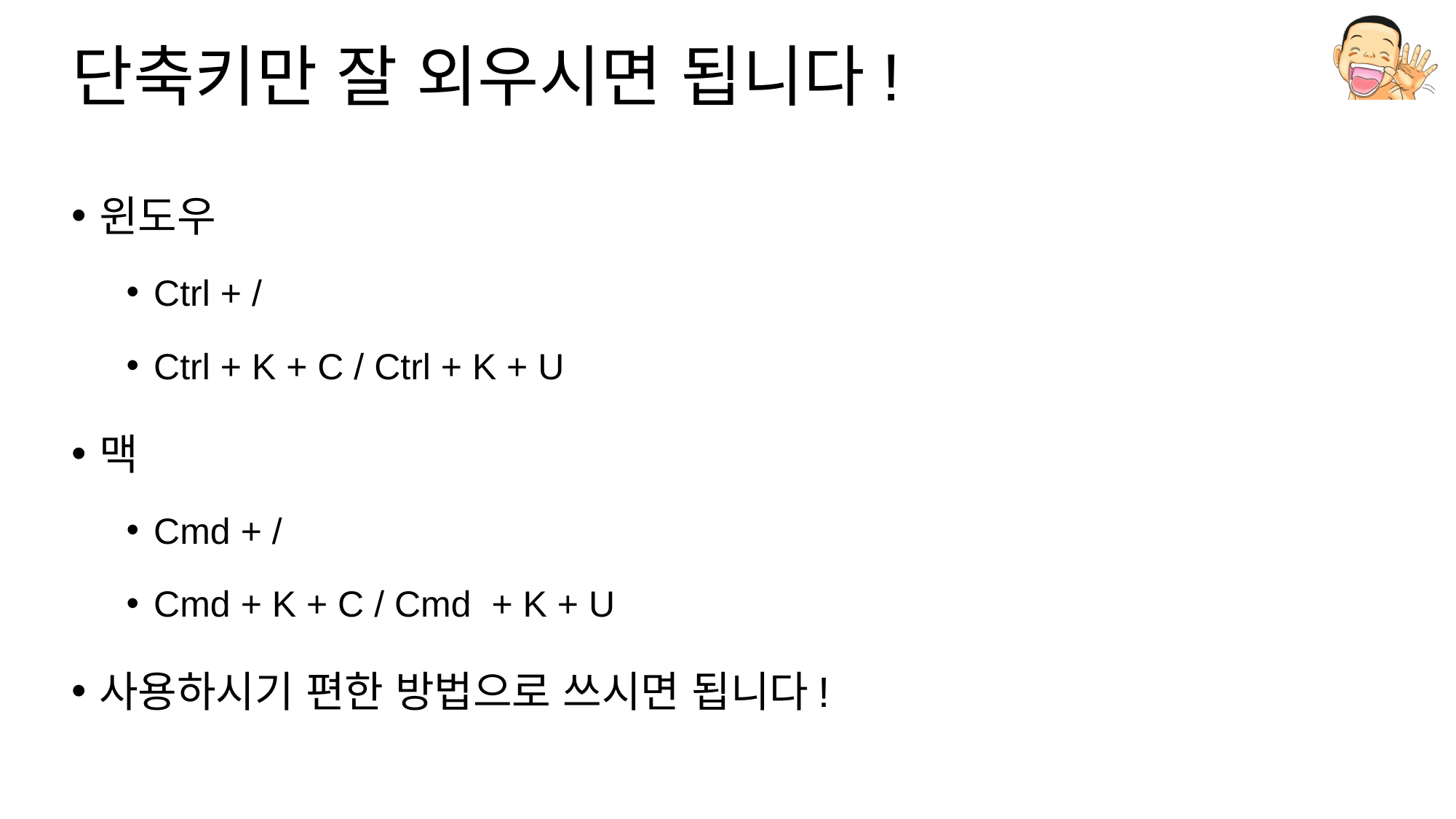

# 단축키만 잘 외우시면 됩니다!
윈도우
Ctrl + /
Ctrl + K + C / Ctrl + K + U
맥
Cmd + /
Cmd + K + C / Cmd  + K + U
사용하시기 편한 방법으로 쓰시면 됩니다!